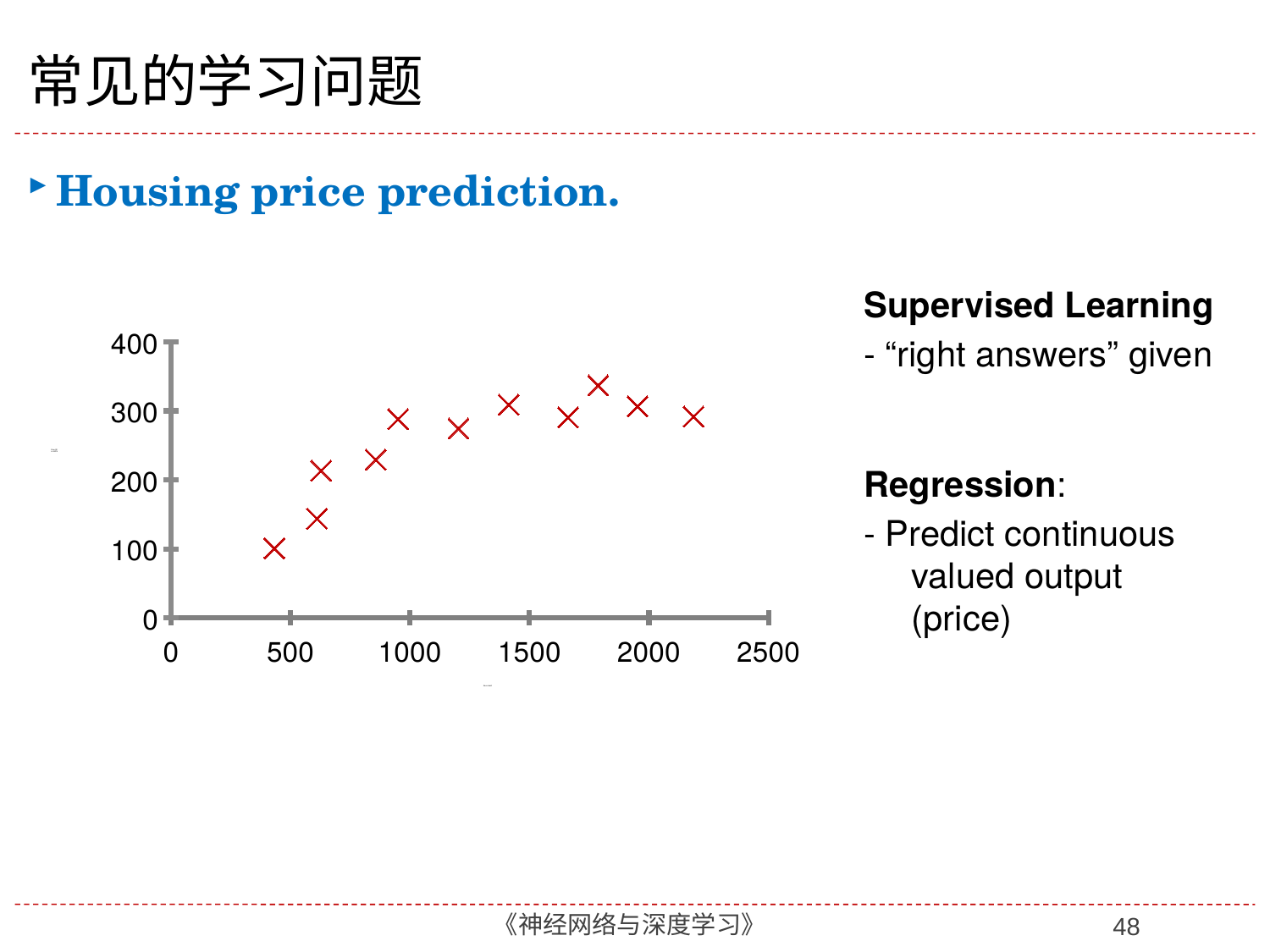

# 常见的学习问题
Housing price prediction.

Supervised Learning
- “right answers” given

### Chart

| Category | Size (feet2) |
|---|---|
Price ($)
in 1000’s
Size in feet2
Regression:
- Predict continuous valued output (price)